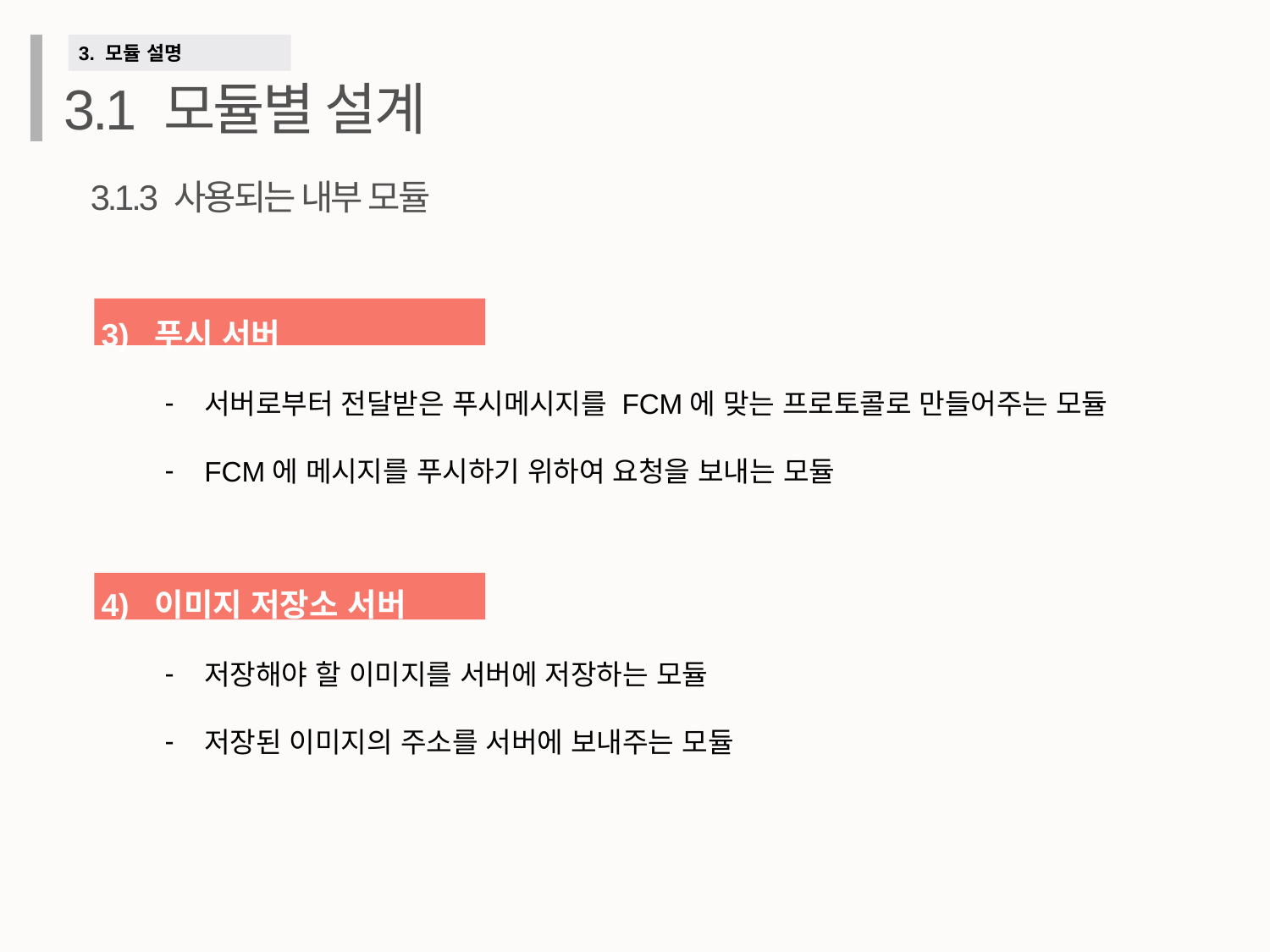

3. 모듈 설명

3.1 모듈별 설계
3.1.3 사용되는 내부 모듈
3)  푸시 서버
서버로부터 전달받은 푸시메시지를 FCM에 맞는 프로토콜로 만들어주는 모듈
FCM에 메시지를 푸시하기 위하여 요청을 보내는 모듈

4)  이미지 저장소 서버
저장해야 할 이미지를 서버에 저장하는 모듈
저장된 이미지의 주소를 서버에 보내주는 모듈